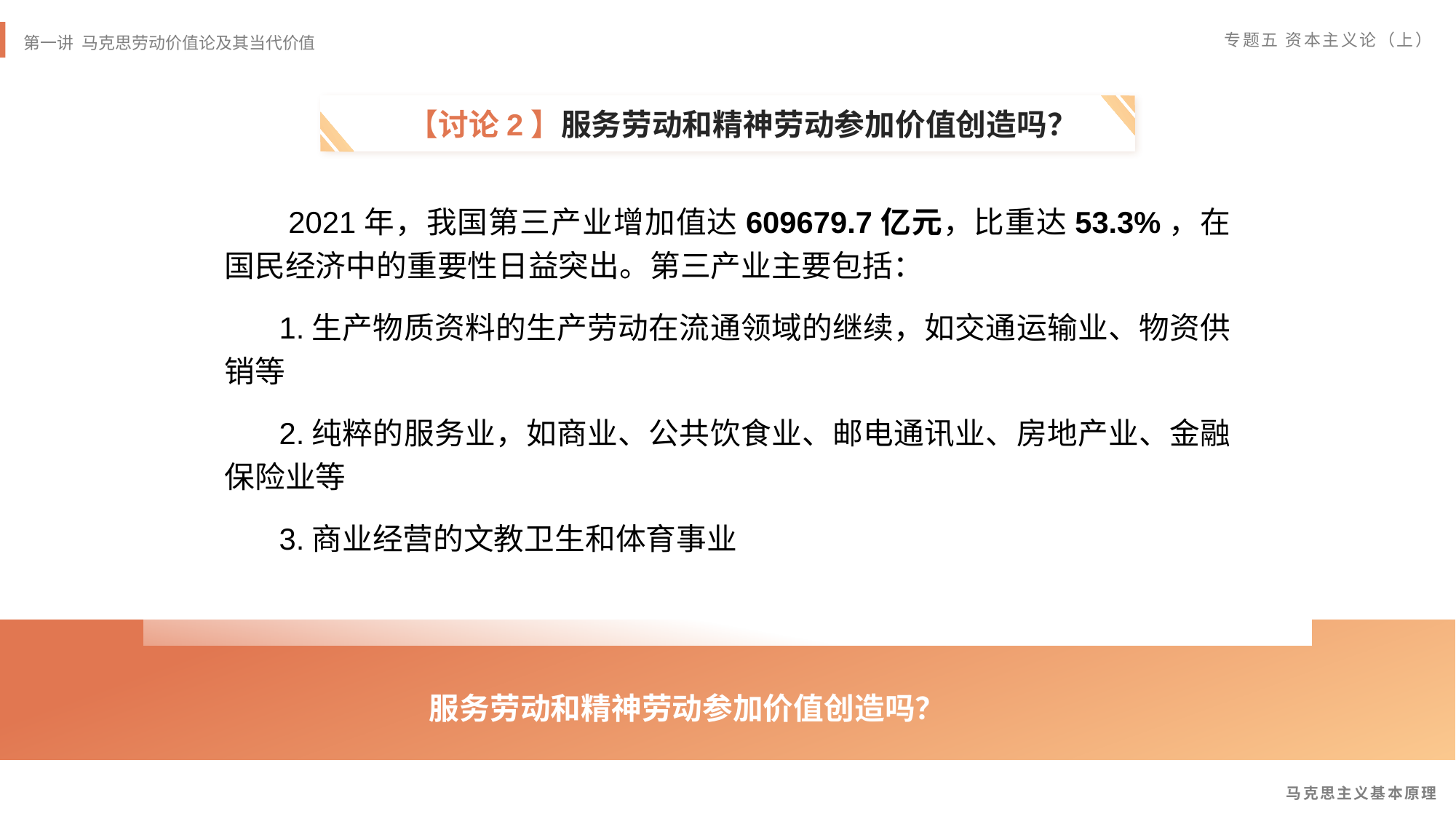

【讨论2】服务劳动和精神劳动参加价值创造吗？

 2021年，我国第三产业增加值达609679.7亿元，比重达53.3%，在国民经济中的重要性日益突出。第三产业主要包括：
1.生产物质资料的生产劳动在流通领域的继续，如交通运输业、物资供销等
2.纯粹的服务业，如商业、公共饮食业、邮电通讯业、房地产业、金融保险业等
3.商业经营的文教卫生和体育事业

服务劳动和精神劳动参加价值创造吗？